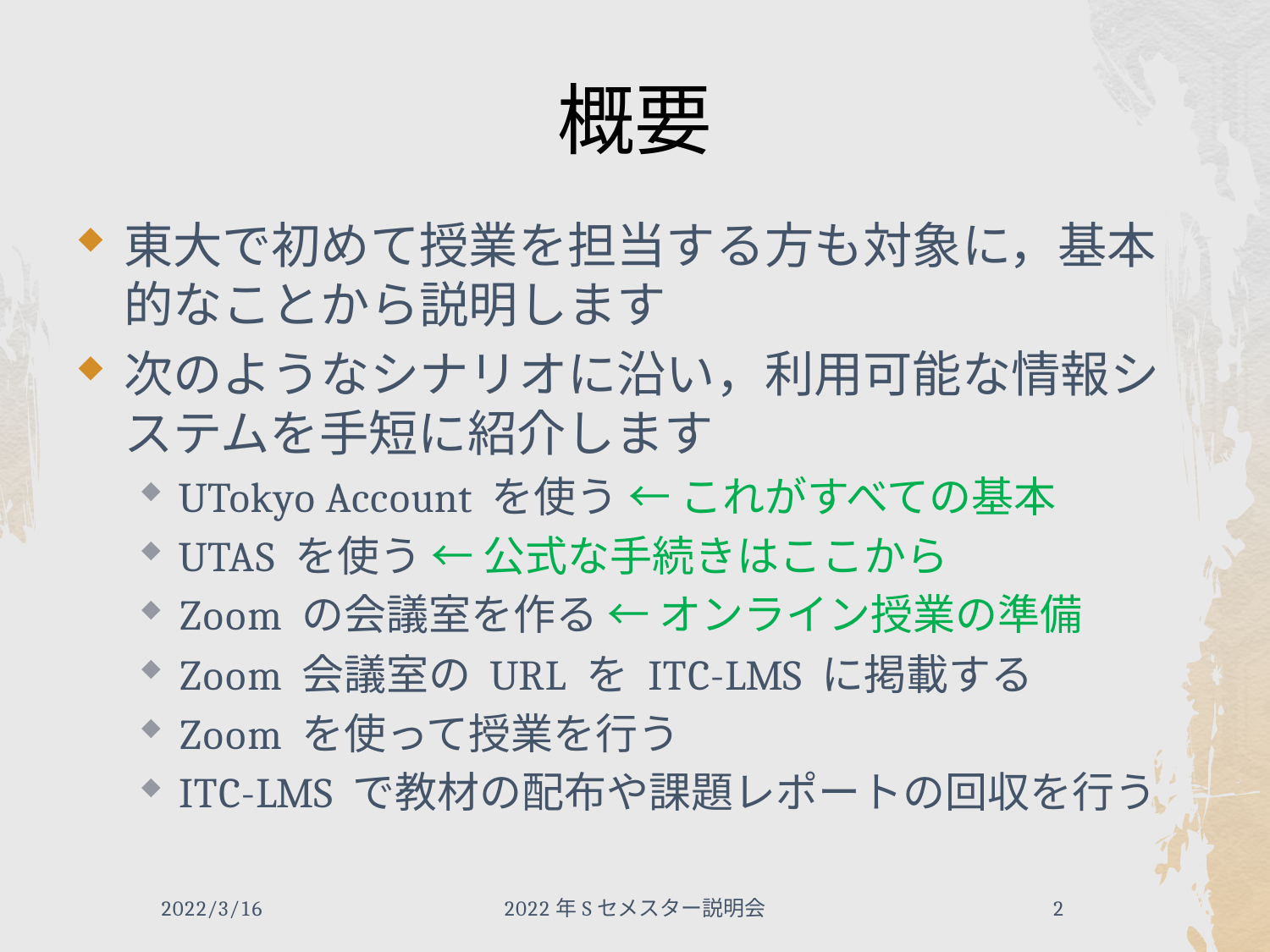

# 概要
東大で初めて授業を担当する方も対象に，基本的なことから説明します
次のようなシナリオに沿い，利用可能な情報システムを手短に紹介します
UTokyo Account を使う ← これがすべての基本
UTAS を使う ← 公式な手続きはここから
Zoom の会議室を作る ← オンライン授業の準備
Zoom 会議室の URL を ITC-LMS に掲載する
Zoom を使って授業を行う
ITC-LMS で教材の配布や課題レポートの回収を行う

2022/3/16
2022年Sセメスター説明会
2